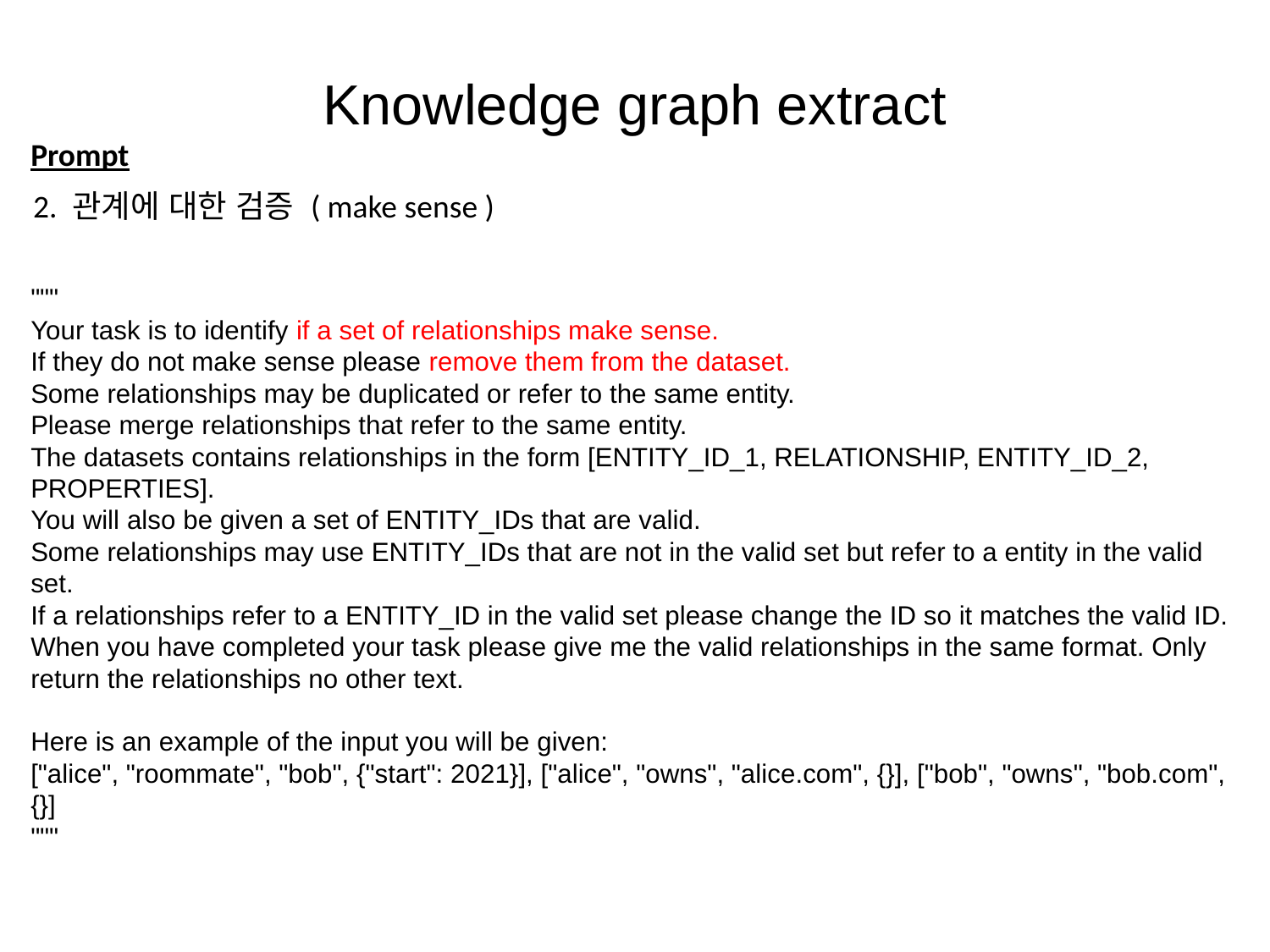

Knowledge graph extract
Prompt
2. 관계에 대한 검증 ( make sense )
"""
Your task is to identify if a set of relationships make sense.
If they do not make sense please remove them from the dataset.
Some relationships may be duplicated or refer to the same entity.
Please merge relationships that refer to the same entity.
The datasets contains relationships in the form [ENTITY_ID_1, RELATIONSHIP, ENTITY_ID_2, PROPERTIES].
You will also be given a set of ENTITY_IDs that are valid.
Some relationships may use ENTITY_IDs that are not in the valid set but refer to a entity in the valid set.
If a relationships refer to a ENTITY_ID in the valid set please change the ID so it matches the valid ID.
When you have completed your task please give me the valid relationships in the same format. Only return the relationships no other text.
Here is an example of the input you will be given:
["alice", "roommate", "bob", {"start": 2021}], ["alice", "owns", "alice.com", {}], ["bob", "owns", "bob.com", {}]
"""